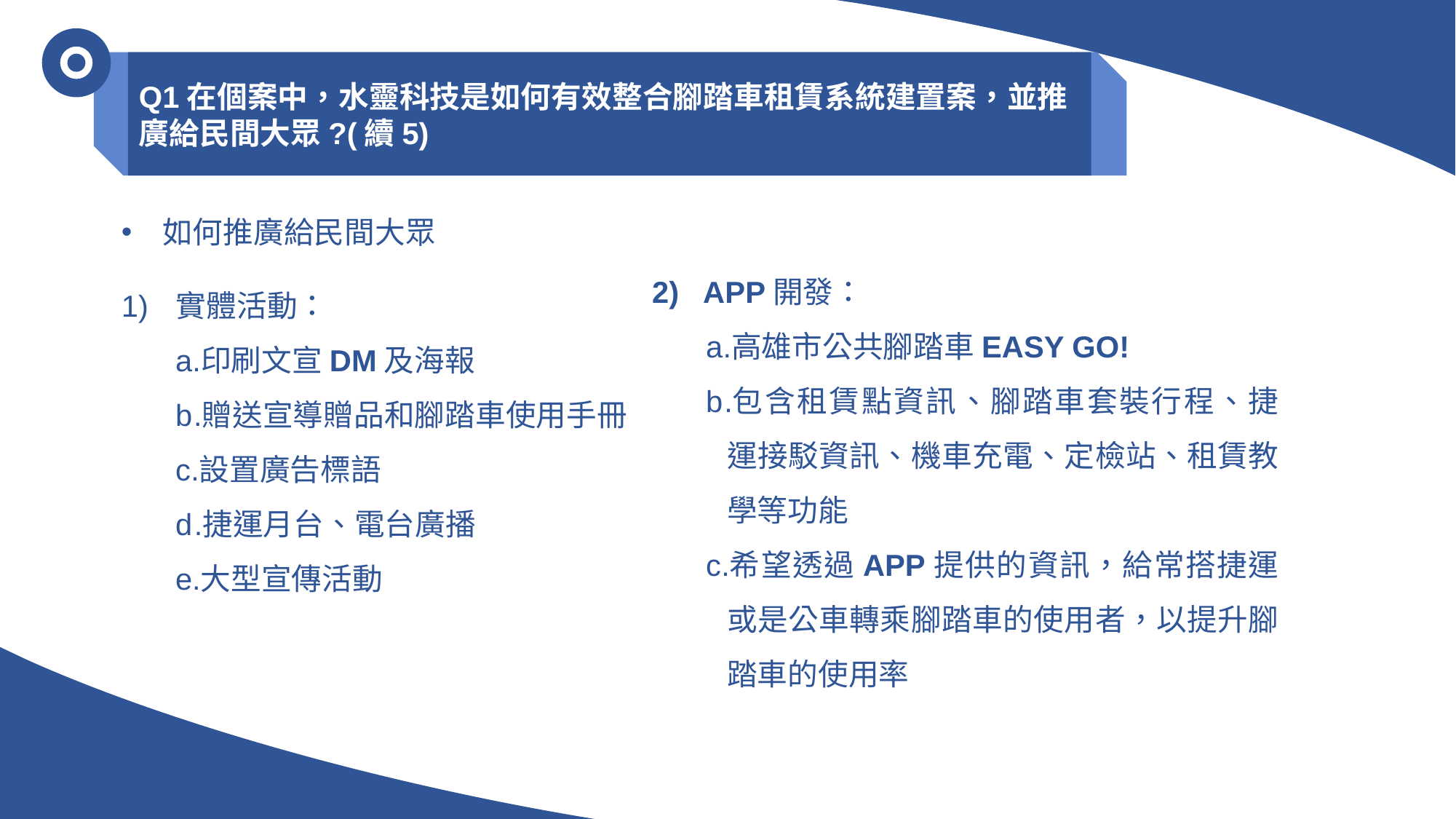

Q1在個案中，水靈科技是如何有效整合腳踏車租賃系統建置案，並推廣給民間大眾?(續5)
如何推廣給民間大眾
2)   APP開發：
高雄市公共腳踏車EASY GO!
包含租賃點資訊、腳踏車套裝行程、捷運接駁資訊、機車充電、定檢站、租賃教學等功能
希望透過APP提供的資訊，給常搭捷運或是公車轉乘腳踏車的使用者，以提升腳踏車的使用率

實體活動：
印刷文宣DM及海報
贈送宣導贈品和腳踏車使用手冊
設置廣告標語
捷運月台、電台廣播
大型宣傳活動